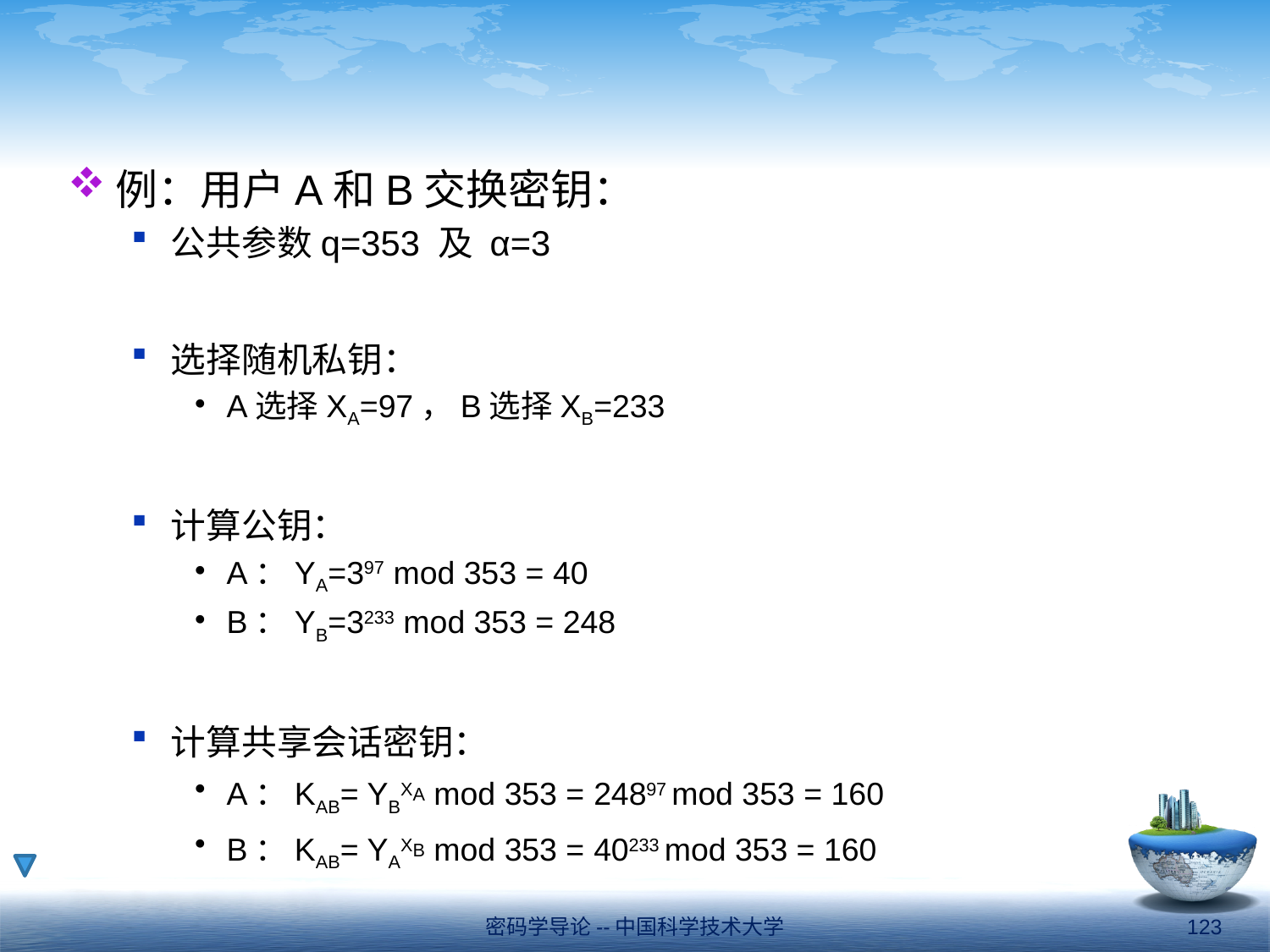

例：用户A和B交换密钥：
公共参数q=353 及 α=3

选择随机私钥：
A选择XA=97，B选择XB=233

计算公钥：
A：YA=397 mod 353 = 40
B：YB=3233 mod 353 = 248

计算共享会话密钥：
A：KAB= YBXA mod 353 = 24897 mod 353 = 160
B：KAB= YAXB mod 353 = 40233 mod 353 = 160

密码学导论--中国科学技术大学
123